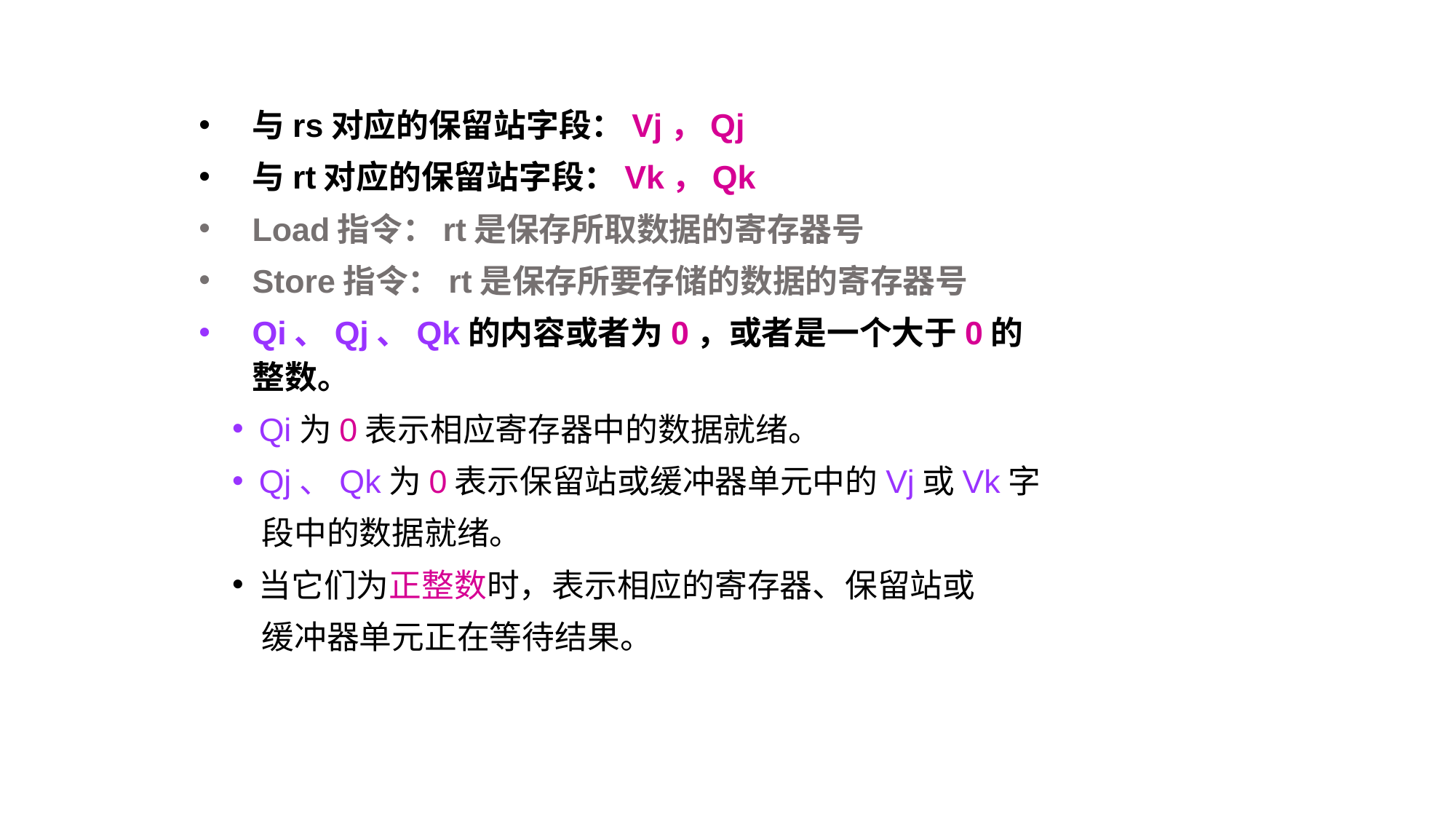

与rs对应的保留站字段：Vj，Qj
与rt对应的保留站字段：Vk，Qk
Load指令：rt是保存所取数据的寄存器号
Store指令：rt是保存所要存储的数据的寄存器号
Qi、Qj、Qk的内容或者为0，或者是一个大于0的整数。
Qi为0表示相应寄存器中的数据就绪。
Qj、Qk为0表示保留站或缓冲器单元中的Vj或Vk字
   段中的数据就绪。
当它们为正整数时，表示相应的寄存器、保留站或
   缓冲器单元正在等待结果。